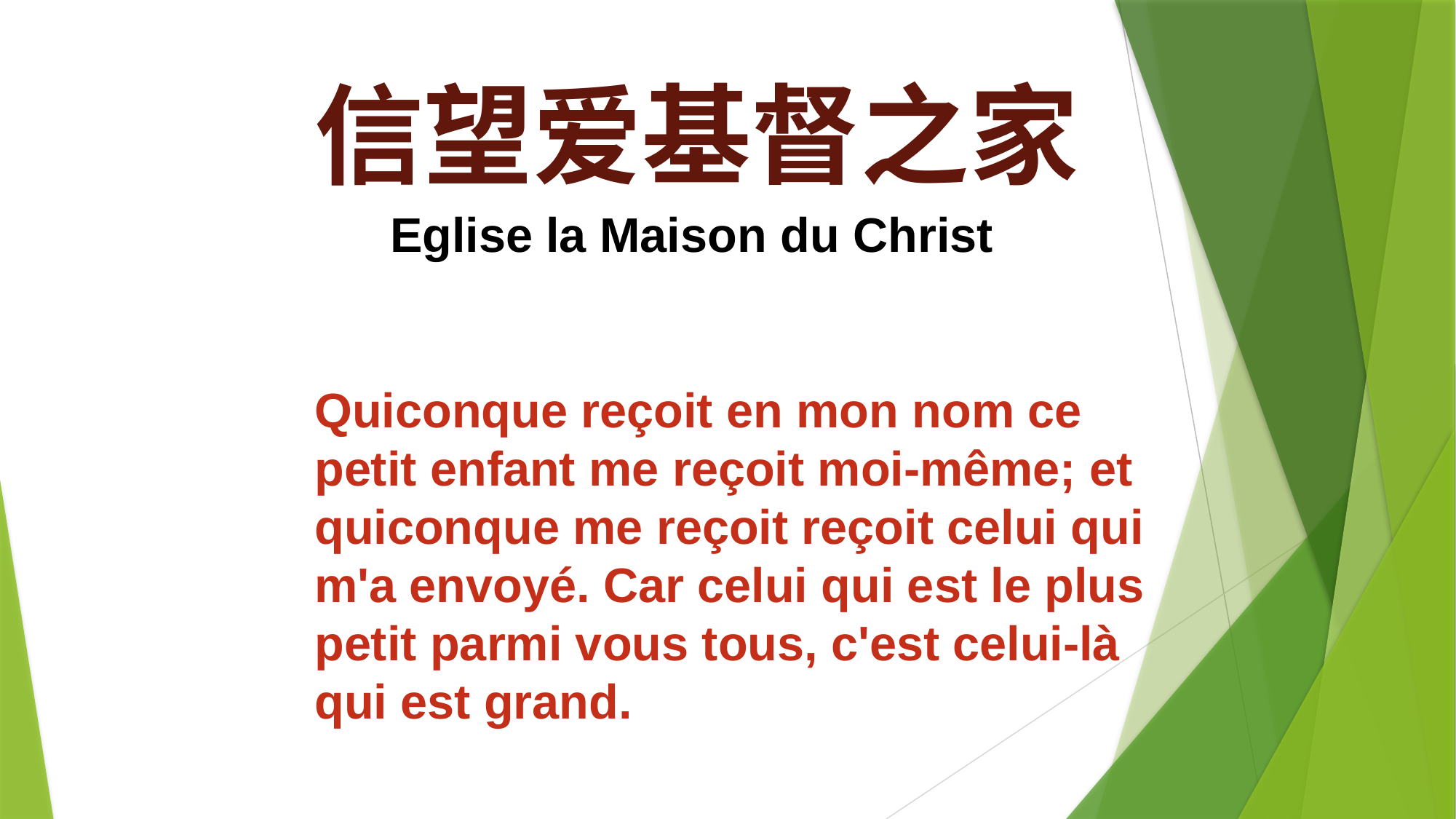

信望爱基督之家
     Eglise la Maison du Christ

Quiconque reçoit en mon nom ce petit enfant me reçoit moi-même; et quiconque me reçoit reçoit celui qui m'a envoyé. Car celui qui est le plus petit parmi vous tous, c'est celui-là qui est grand.